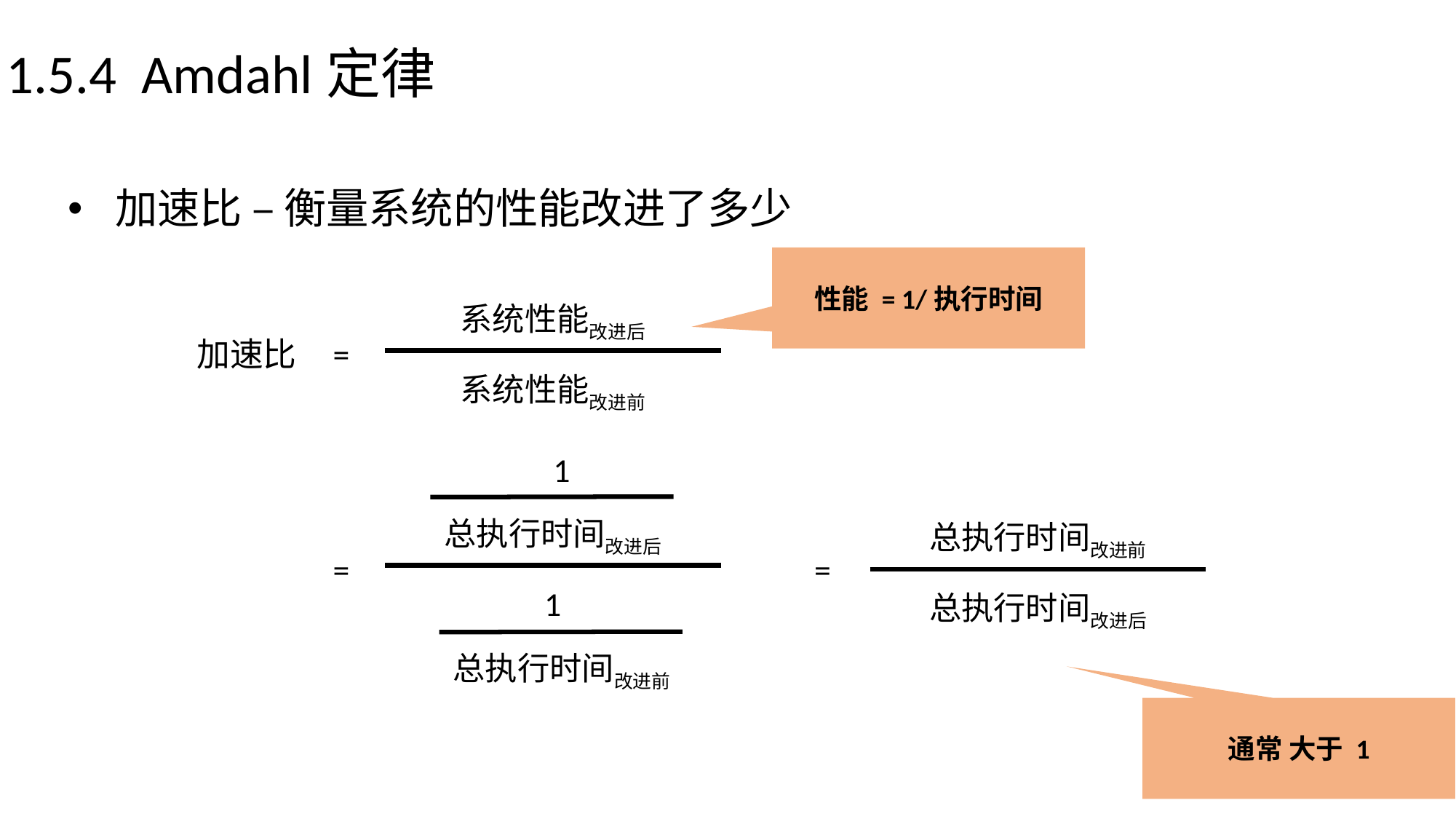

1.5.4  Amdahl定律
 加速比 – 衡量系统的性能改进了多少
性能 = 1/执行时间
系统性能改进后
=
加速比
系统性能改进前
1
总执行时间改进后
总执行时间改进前
总执行时间改进后
=
=
1
总执行时间改进前
通常 大于 1